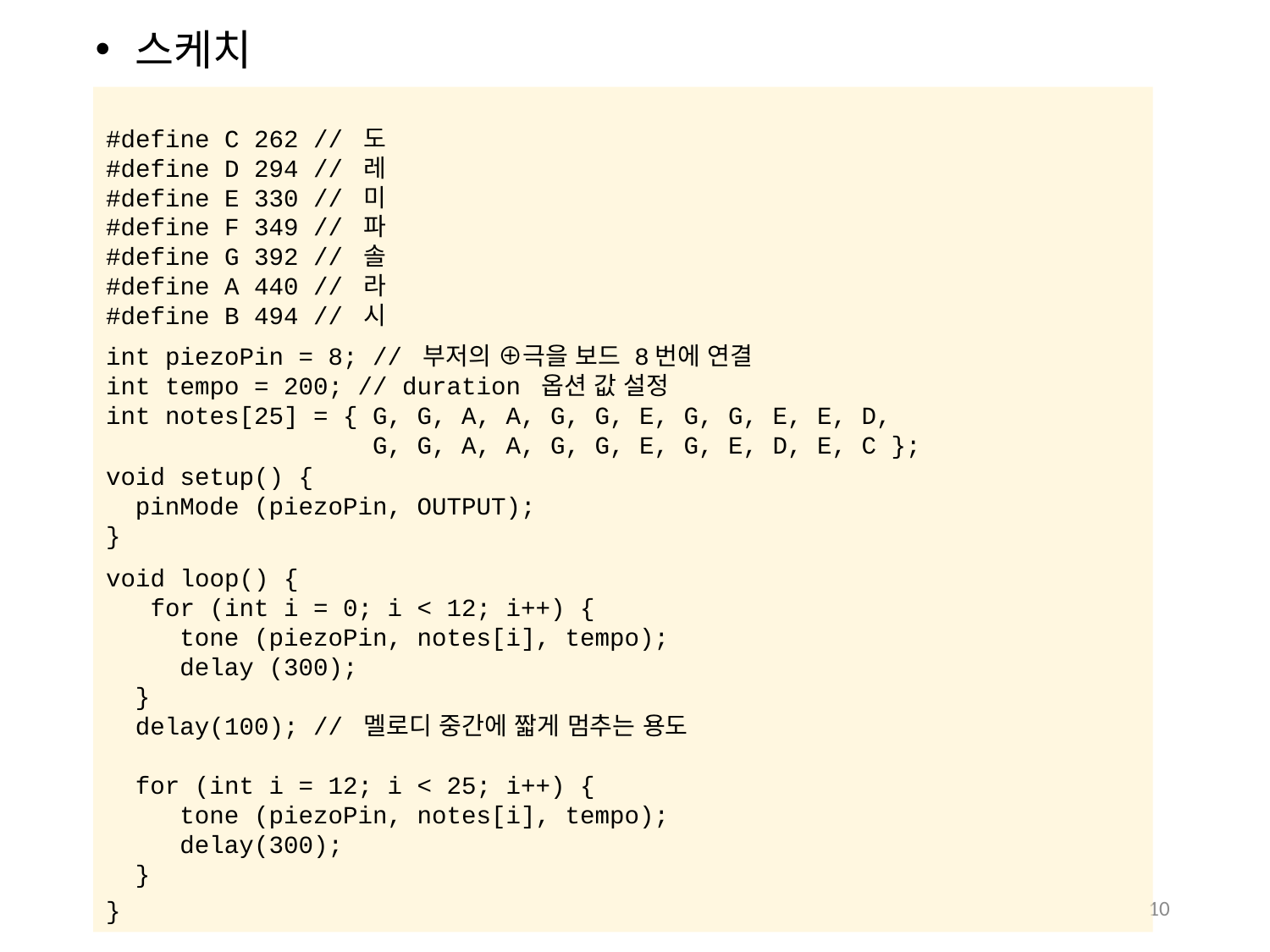

스케치
#define C 262 // 도
#define D 294 // 레
#define E 330 // 미
#define F 349 // 파
#define G 392 // 솔
#define A 440 // 라
#define B 494 // 시

int piezoPin = 8; // 부저의 ⊕극을 보드 8번에 연결
int tempo = 200; // duration 옵션 값 설정
int notes[25] = { G, G, A, A, G, G, E, G, G, E, E, D,
                  G, G, A, A, G, G, E, G, E, D, E, C };

void setup() {
  pinMode (piezoPin, OUTPUT);
}

void loop() {
   for (int i = 0; i < 12; i++) {
     tone (piezoPin, notes[i], tempo);
     delay (300);
  }
  delay(100); // 멜로디 중간에 짧게 멈추는 용도

  for (int i = 12; i < 25; i++) {
     tone (piezoPin, notes[i], tempo);
     delay(300);
  }
}
10